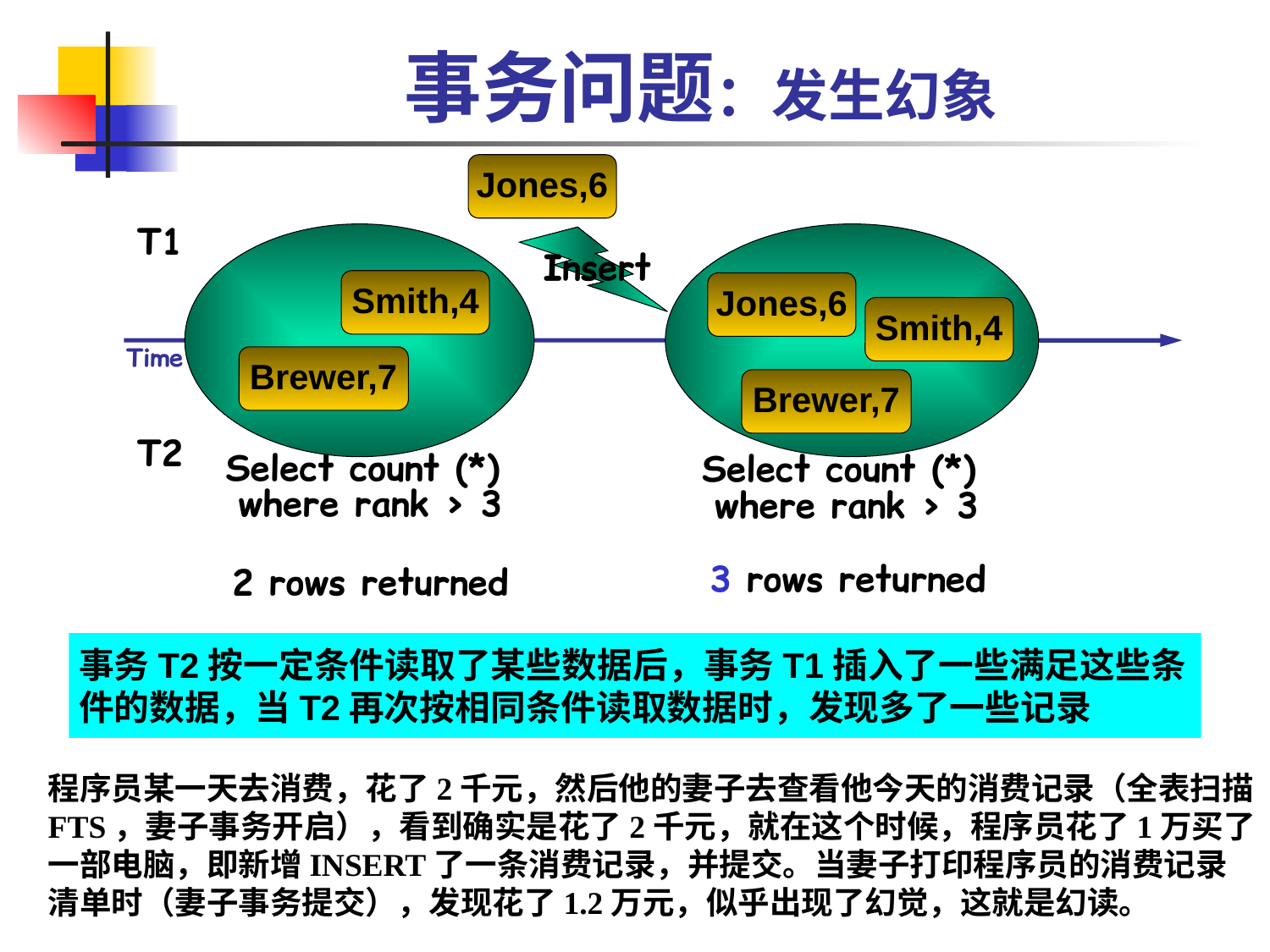

# 事务问题：发生幻象
Jones,6
Insert
T1

Jones,6
Smith,4
Brewer,7
Smith,4
Time

Brewer,7
T2
Select count (*)
where rank > 3
Select count (*)
where rank > 3
2 rows returned
3 rows returned
事务T2按一定条件读取了某些数据后，事务T1插入了一些满足这些条件的数据，当T2再次按相同条件读取数据时，发现多了一些记录
程序员某一天去消费，花了2千元，然后他的妻子去查看他今天的消费记录（全表扫描FTS，妻子事务开启），看到确实是花了2千元，就在这个时候，程序员花了1万买了一部电脑，即新增INSERT了一条消费记录，并提交。当妻子打印程序员的消费记录清单时（妻子事务提交），发现花了1.2万元，似乎出现了幻觉，这就是幻读。